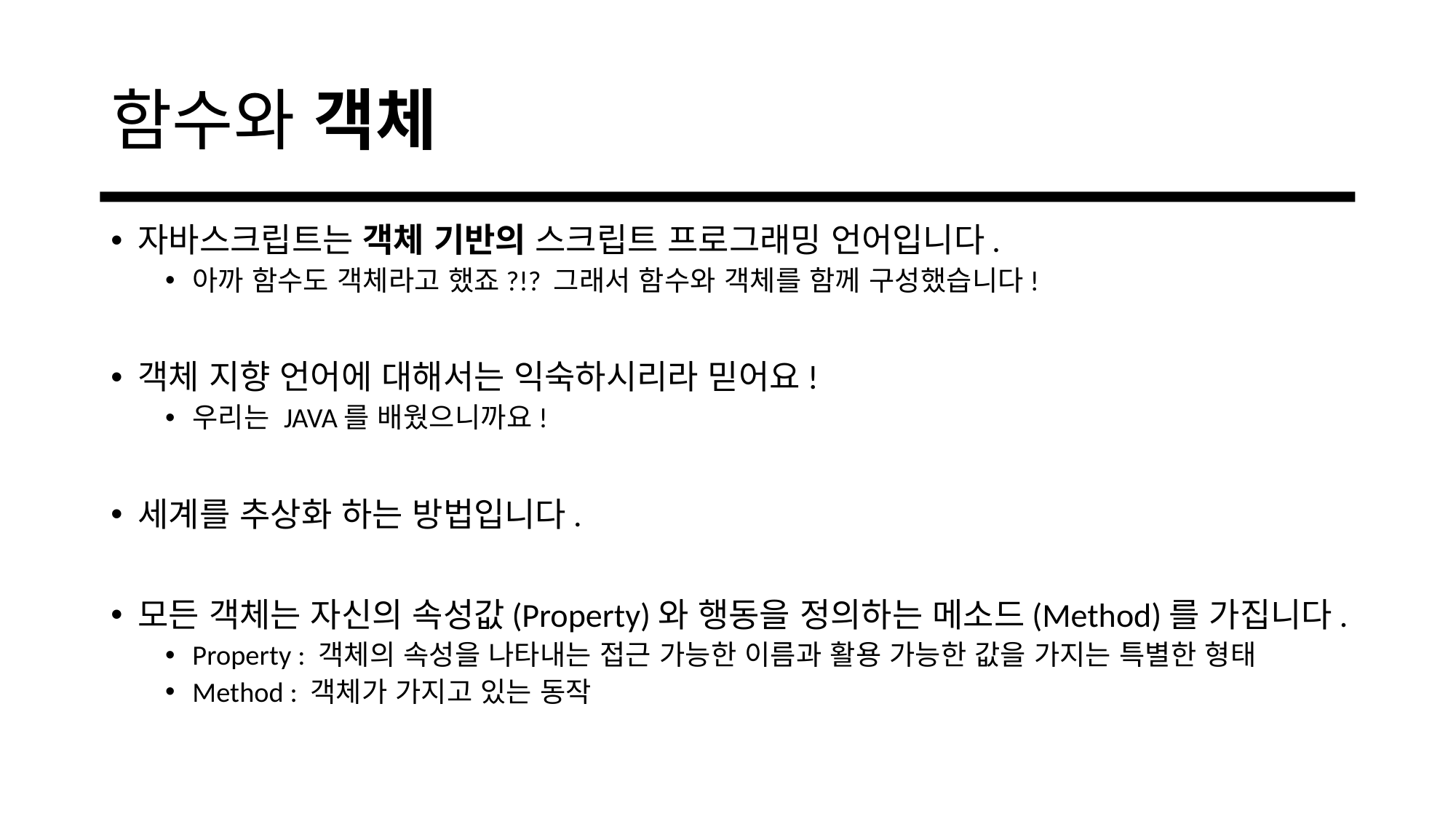

# 함수와 객체
자바스크립트는 객체 기반의 스크립트 프로그래밍 언어입니다.
아까 함수도 객체라고 했죠?!? 그래서 함수와 객체를 함께 구성했습니다!

객체 지향 언어에 대해서는 익숙하시리라 믿어요!
우리는 JAVA를 배웠으니까요!

세계를 추상화 하는 방법입니다.

모든 객체는 자신의 속성값(Property)와 행동을 정의하는 메소드(Method)를 가집니다.
Property : 객체의 속성을 나타내는 접근 가능한 이름과 활용 가능한 값을 가지는 특별한 형태
Method : 객체가 가지고 있는 동작